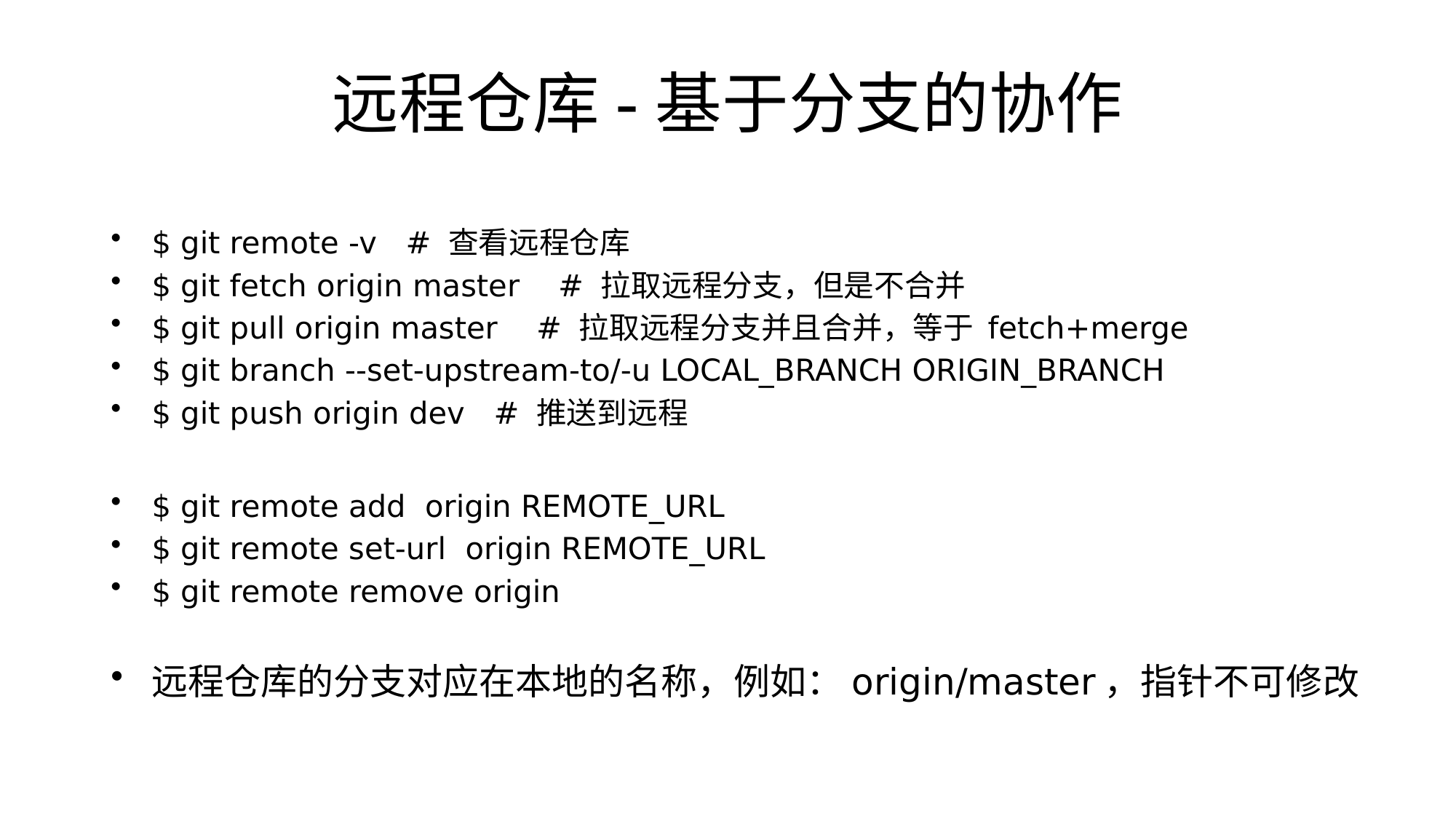

# 远程仓库-基于分支的协作
$ git remote -v   # 查看远程仓库
$ git fetch origin master    # 拉取远程分支，但是不合并
$ git pull origin master    # 拉取远程分支并且合并，等于 fetch+merge
$ git branch --set-upstream-to/-u LOCAL_BRANCH ORIGIN_BRANCH
$ git push origin dev   # 推送到远程

$ git remote add  origin REMOTE_URL
$ git remote set-url  origin REMOTE_URL
$ git remote remove origin

远程仓库的分支对应在本地的名称，例如：origin/master，指针不可修改